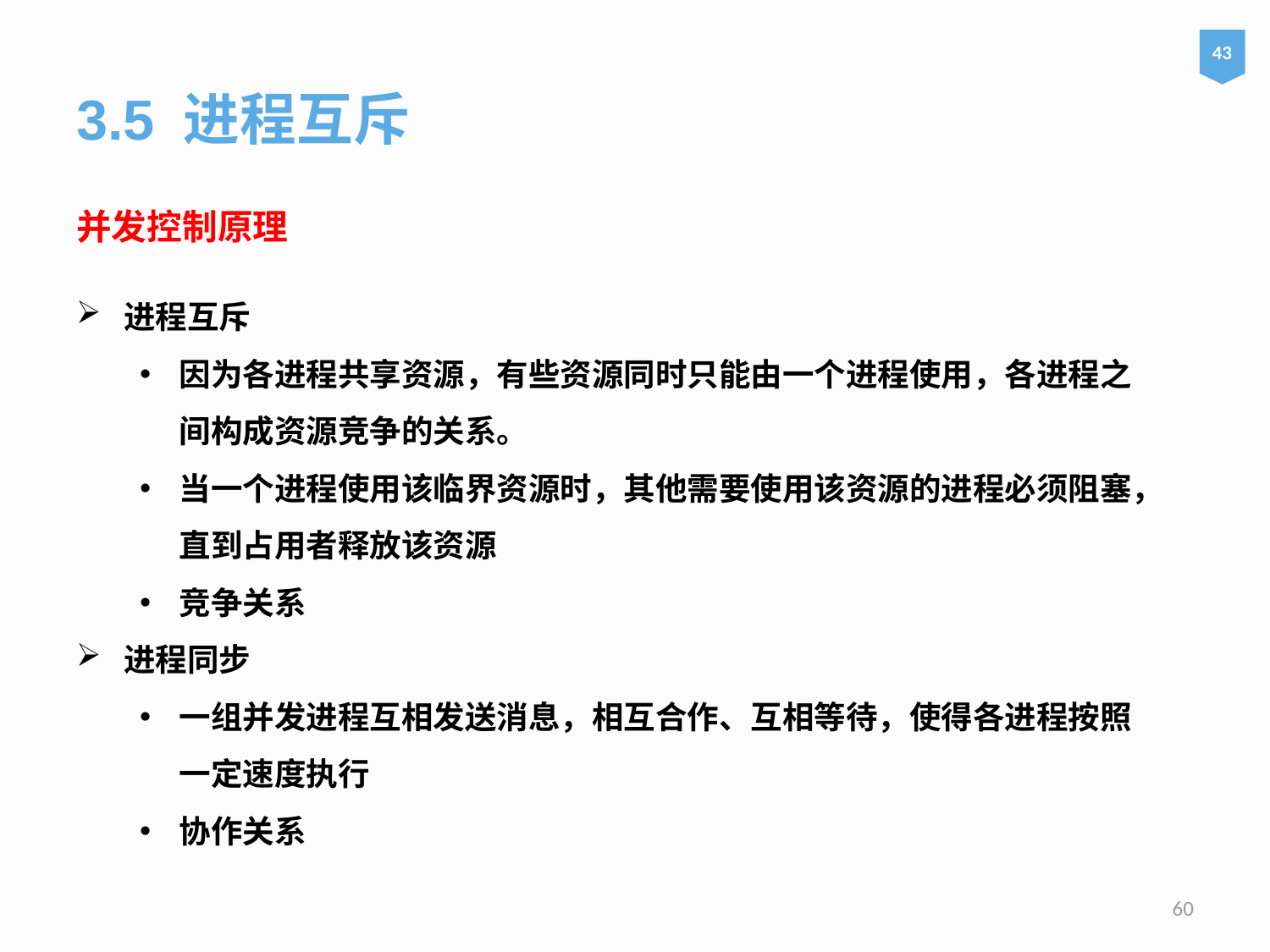

43
3.5 进程互斥

并发控制原理

进程互斥
因为各进程共享资源，有些资源同时只能由一个进程使用，各进程之间构成资源竞争的关系。
当一个进程使用该临界资源时，其他需要使用该资源的进程必须阻塞，直到占用者释放该资源
竞争关系
进程同步
一组并发进程互相发送消息，相互合作、互相等待，使得各进程按照一定速度执行
协作关系
60